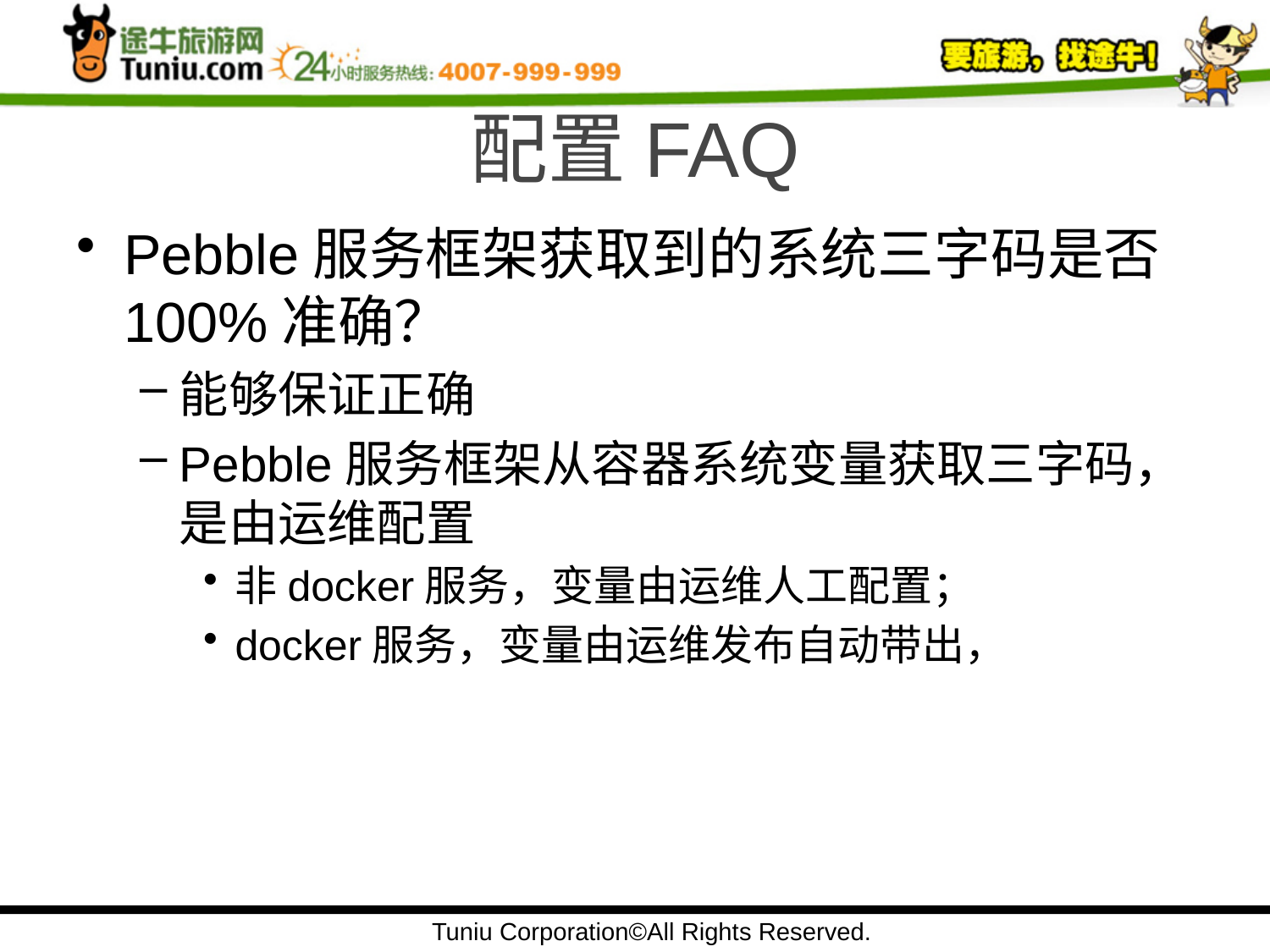

# 配置FAQ
Pebble服务框架获取到的系统三字码是否100%准确？
能够保证正确
Pebble服务框架从容器系统变量获取三字码，是由运维配置
非docker服务，变量由运维人工配置；
docker服务，变量由运维发布自动带出，